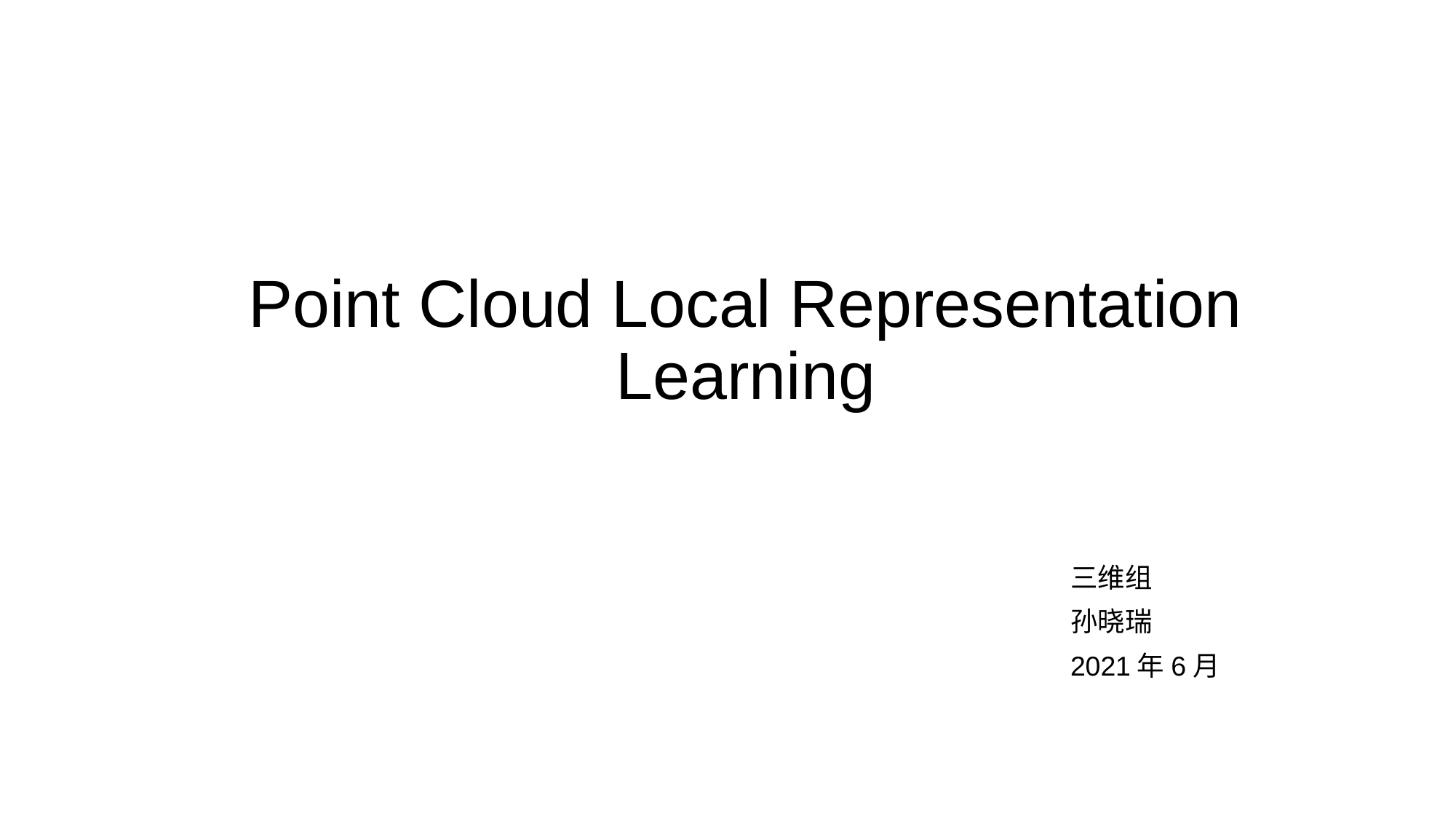

Point Cloud Local Representation Learning
三维组
孙晓瑞
2021年6月